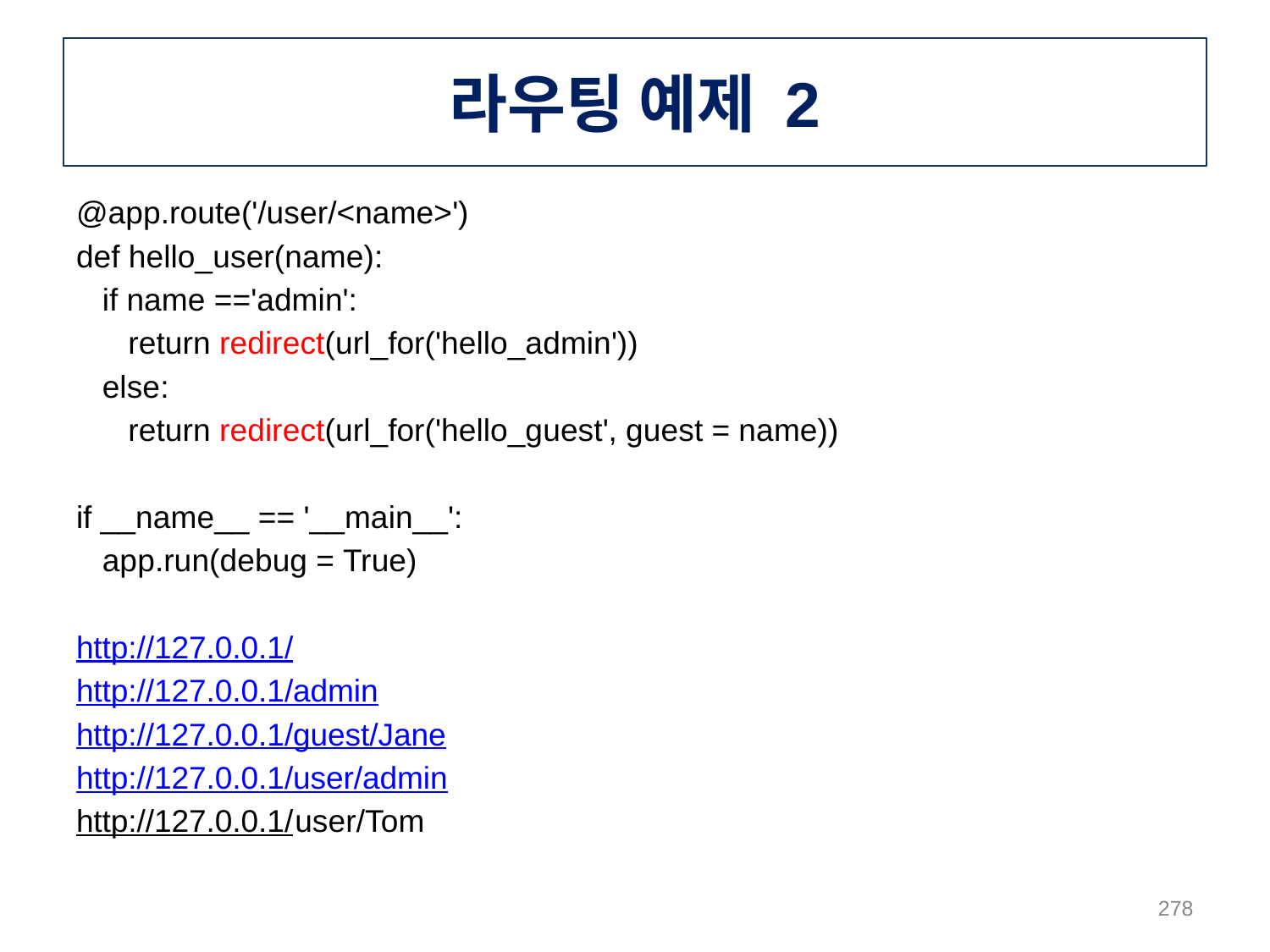

# 라우팅 예제 2
@app.route('/user/<name>')
def hello_user(name):
   if name =='admin':
      return redirect(url_for('hello_admin'))
   else:
      return redirect(url_for('hello_guest', guest = name))

if __name__ == '__main__':
   app.run(debug = True)

http://127.0.0.1/
http://127.0.0.1/admin
http://127.0.0.1/guest/Jane
http://127.0.0.1/user/admin
http://127.0.0.1/user/Tom

278